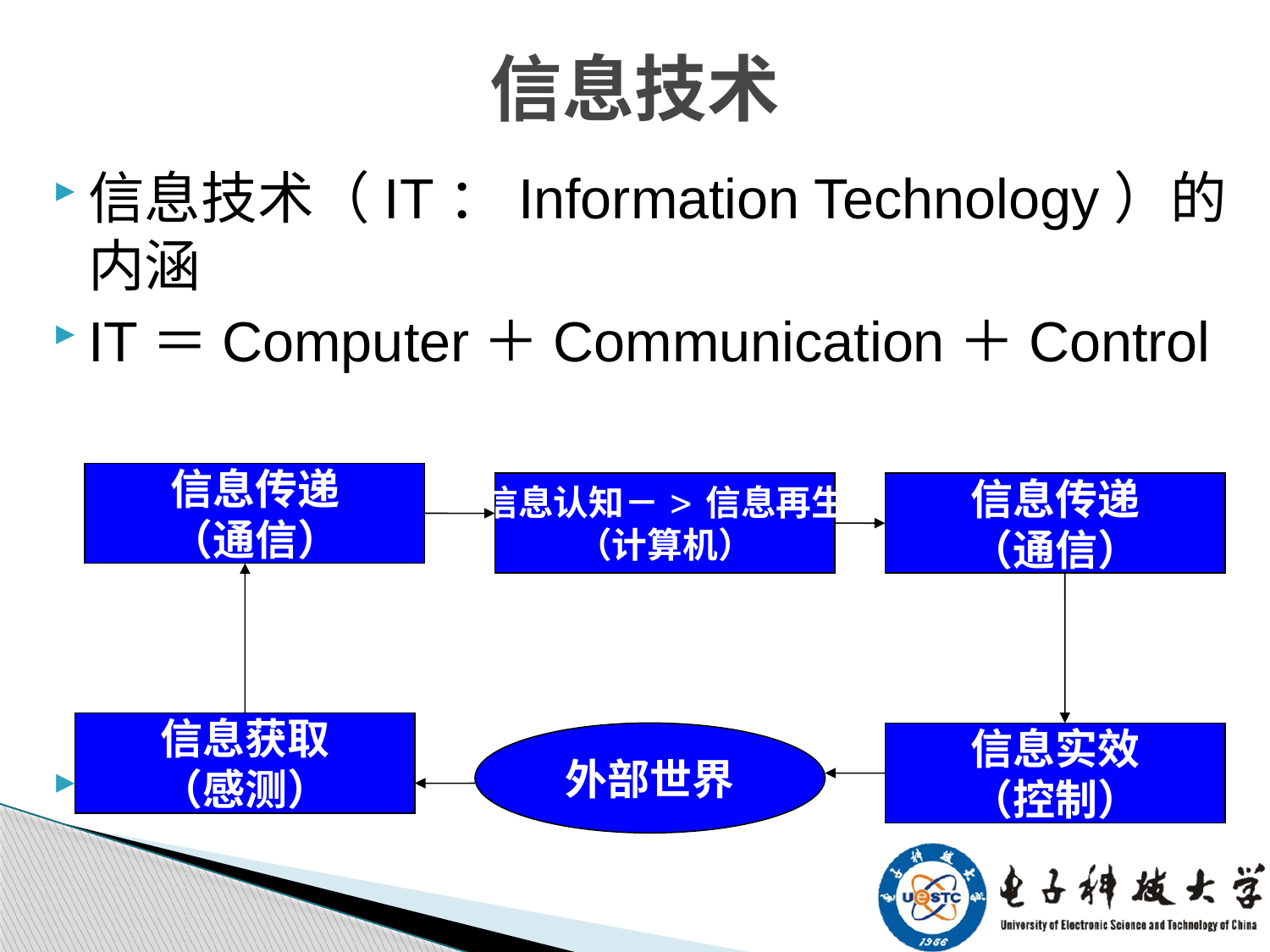

# 信息技术
信息技术（IT：Information Technology）的内涵
IT＝Computer＋Communication＋Control

信息传递
（通信）
信息认知－>信息再生
（计算机）
信息传递
（通信）

信息获取
（感测）
外部世界
信息实效
（控制）